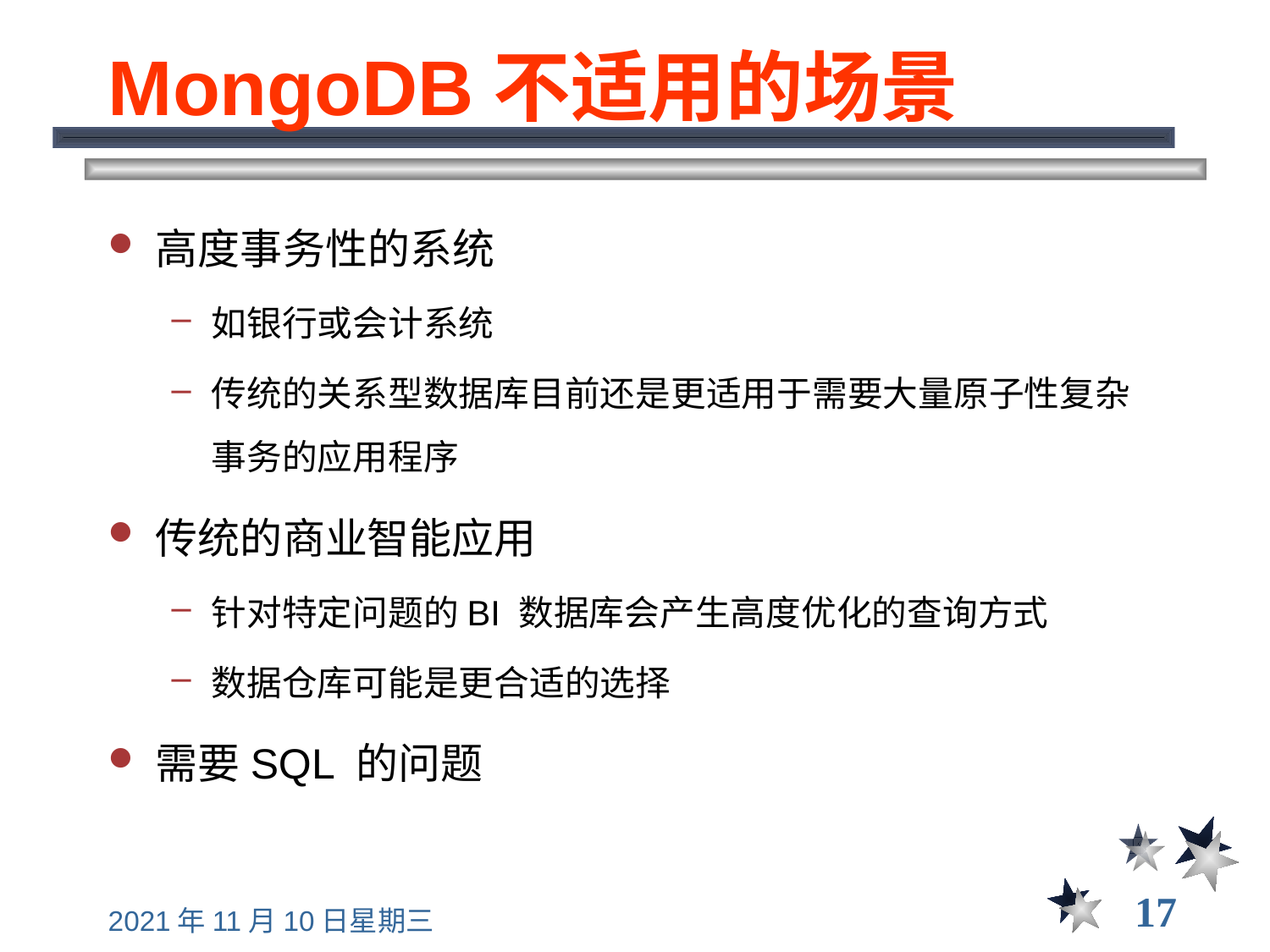

# MongoDB不适用的场景
高度事务性的系统
如银行或会计系统
传统的关系型数据库目前还是更适用于需要大量原子性复杂事务的应用程序
传统的商业智能应用
针对特定问题的BI 数据库会产生高度优化的查询方式
数据仓库可能是更合适的选择
需要SQL 的问题
17
2021年11月10日星期三
大数据管理----前言